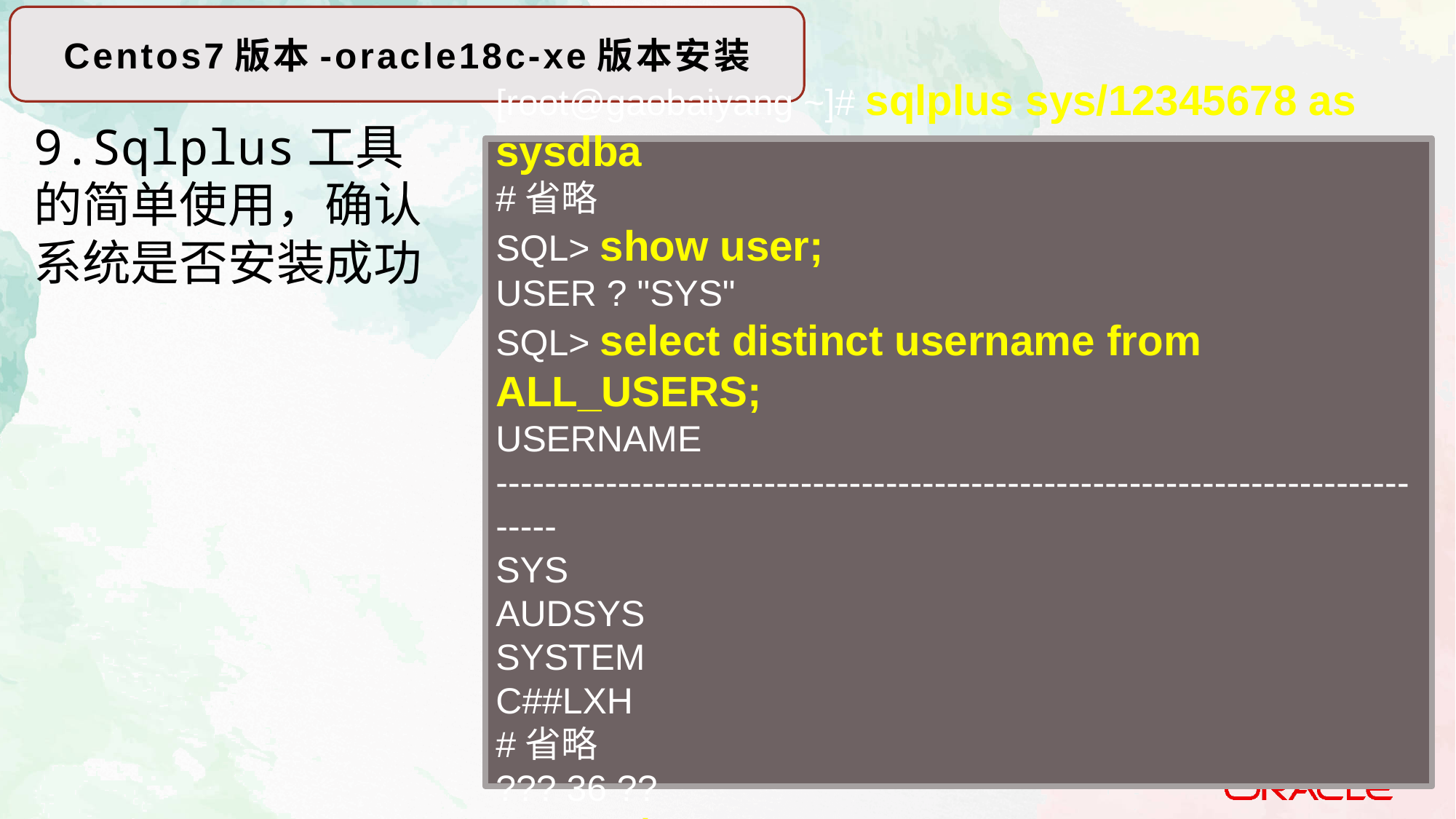

Centos7版本-oracle18c-xe版本安装
9.Sqlplus工具的简单使用，确认系统是否安装成功
[root@gaobaiyang ~]# sqlplus sys/12345678 as sysdba
#省略
SQL> show user;
USER ? "SYS"
SQL> select distinct username from ALL_USERS;
USERNAME
--------------------------------------------------------------------------------
SYS
AUDSYS
SYSTEM
C##LXH
#省略
??? 36 ??
SQL> exit